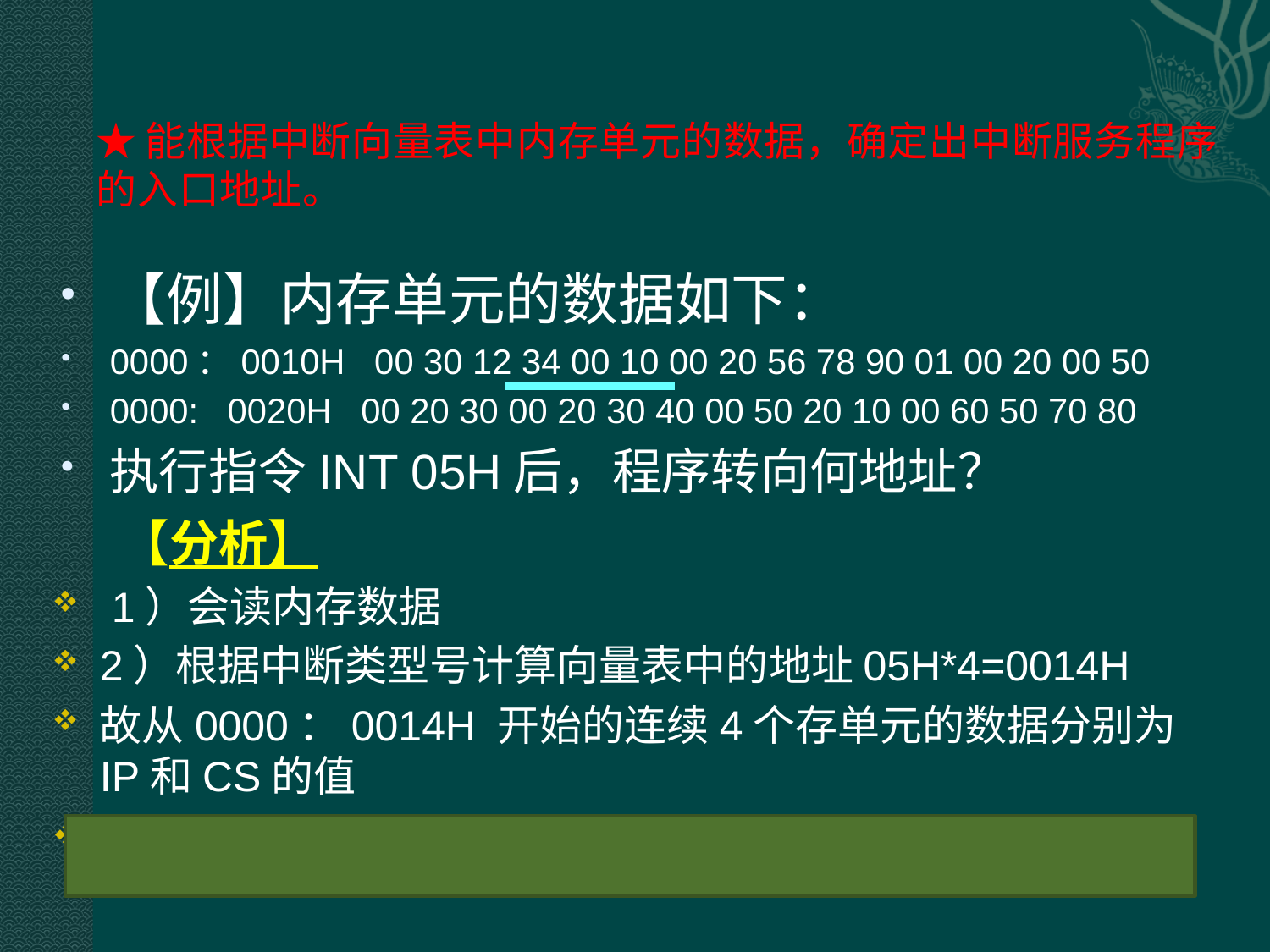

# ★能根据中断向量表中内存单元的数据，确定出中断服务程序的入口地址。
【例】内存单元的数据如下：
0000：0010H   00 30 12 34 00 10 00 20 56 78 90 01 00 20 00 50
0000:   0020H   00 20 30 00 20 30 40 00 50 20 10 00 60 50 70 80
执行指令INT 05H后，程序转向何地址？

     【分析】
 1）会读内存数据
2）根据中断类型号计算向量表中的地址05H*4=0014H
故从0000：0014H 开始的连续4个存单元的数据分别为IP和CS的值
故CS：IP=2000：1000，物理地址为21000H